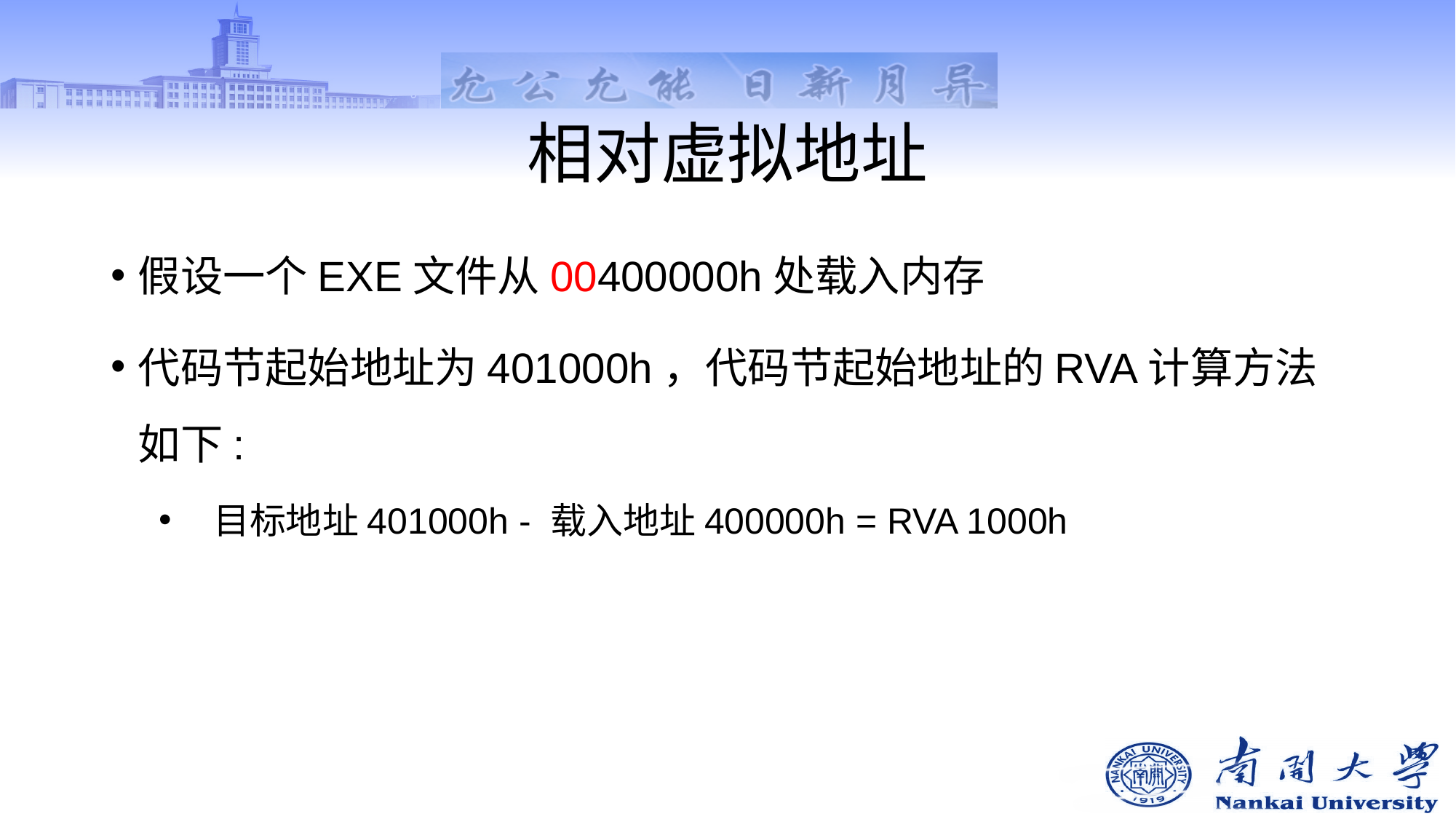

# 相对虚拟地址
假设一个EXE文件从00400000h处载入内存
代码节起始地址为401000h，代码节起始地址的RVA计算方法如下:
目标地址401000h - 载入地址400000h = RVA 1000h